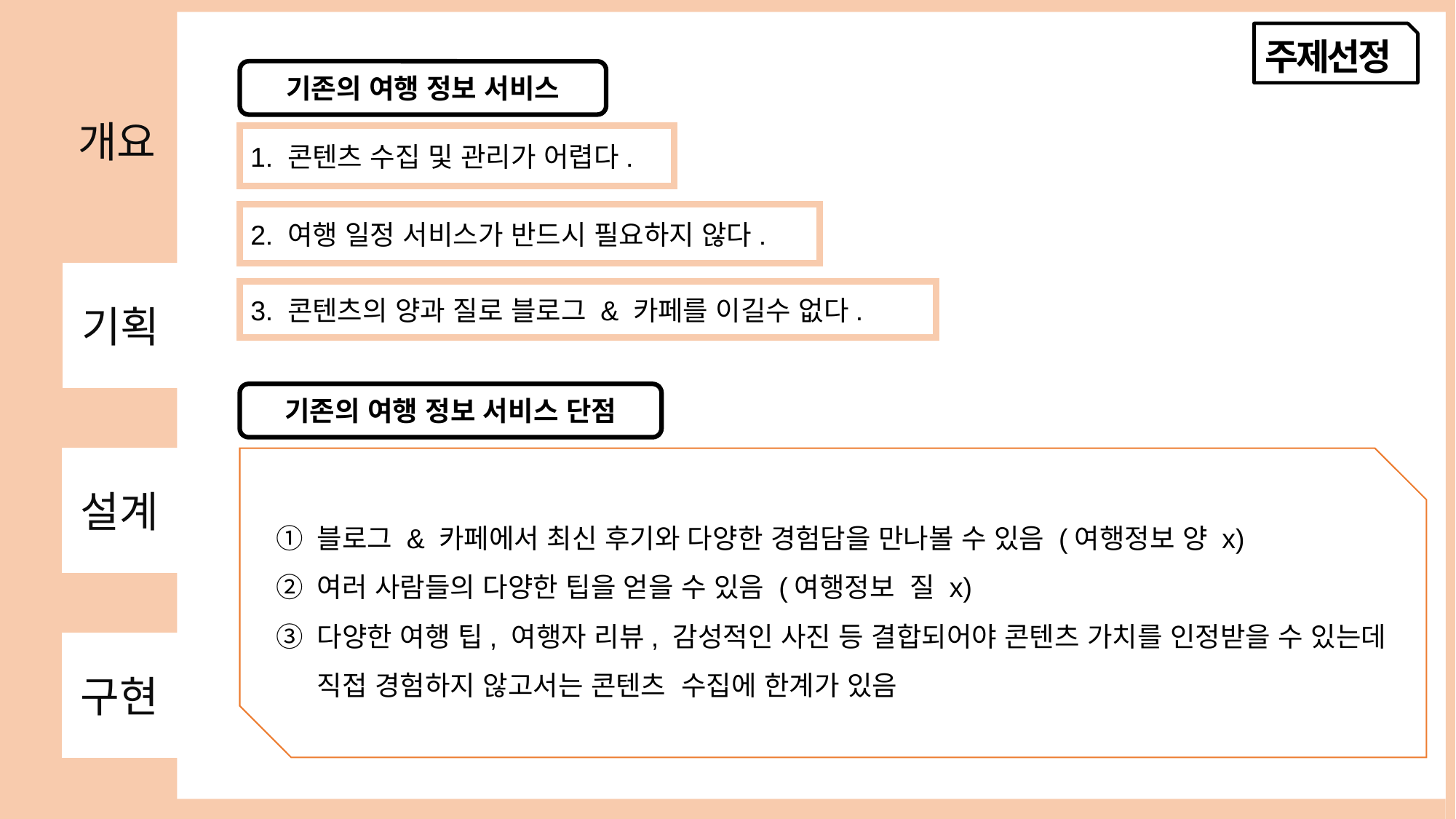

주제선정
기존의 여행 정보 서비스
개요
기획
설계
구현
1. 콘텐츠 수집 및 관리가 어렵다.
2. 여행 일정 서비스가 반드시 필요하지 않다.
3. 콘텐츠의 양과 질로 블로그 & 카페를 이길수 없다.
기존의 여행 정보 서비스 단점
블로그 & 카페에서 최신 후기와 다양한 경험담을 만나볼 수 있음 (여행정보 양 x)
여러 사람들의 다양한 팁을 얻을 수 있음 (여행정보  질 x)
다양한 여행 팁, 여행자 리뷰, 감성적인 사진 등 결합되어야 콘텐츠 가치를 인정받을 수 있는데 직접 경험하지 않고서는 콘텐츠  수집에 한계가 있음